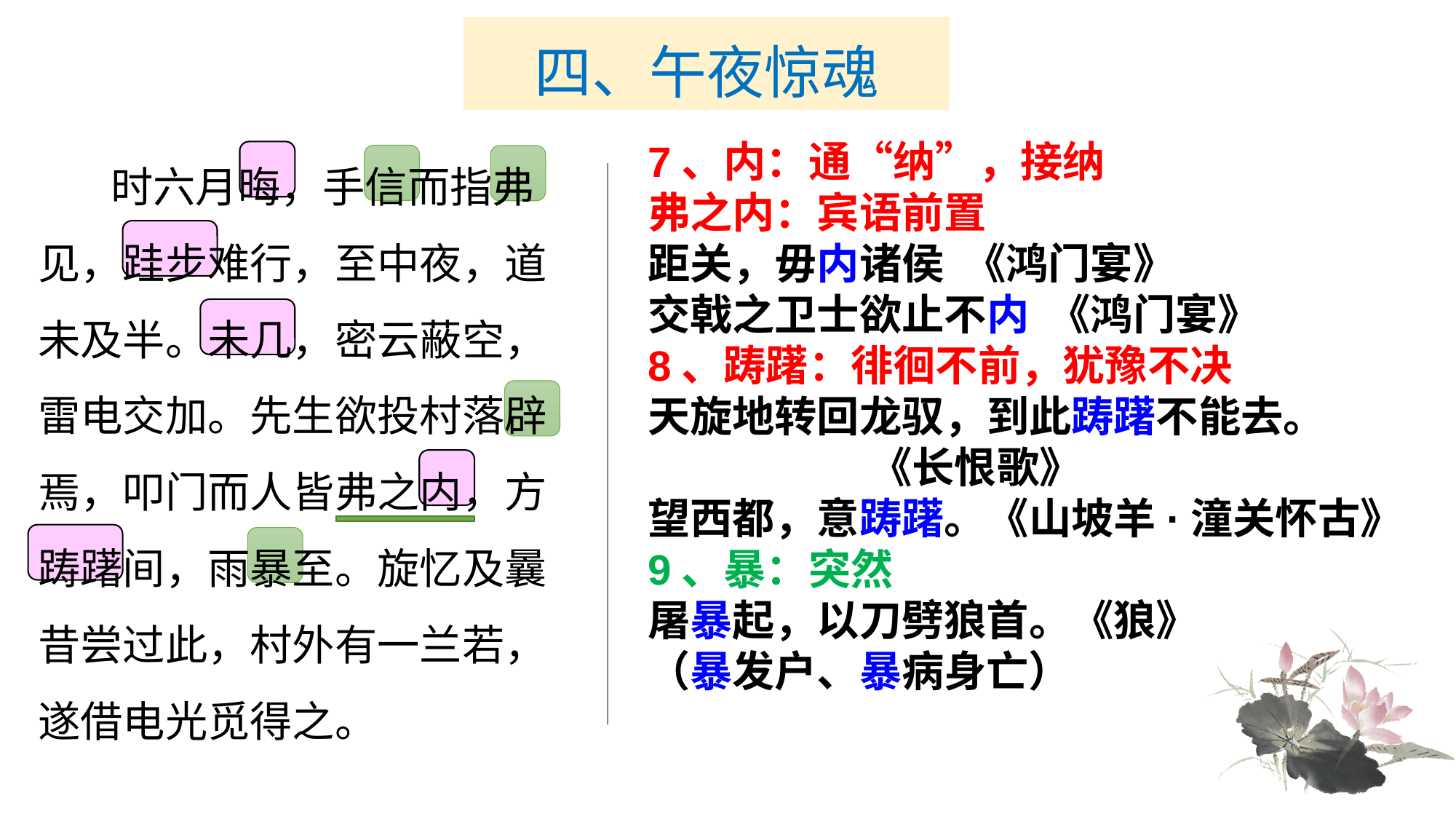

# 四、午夜惊魂
　　时六月晦，手信而指弗见，跬步难行，至中夜，道未及半。未几，密云蔽空，雷电交加。先生欲投村落辟焉，叩门而人皆弗之内，方踌躇间，雨暴至。旋忆及曩昔尝过此，村外有一兰若，遂借电光觅得之。
7、内：通“纳”，接纳
弗之内：宾语前置
距关，毋内诸侯  《鸿门宴》
交戟之卫士欲止不内  《鸿门宴》
8、踌躇：徘徊不前，犹豫不决
天旋地转回龙驭，到此踌躇不能去。
                      《长恨歌》
望西都，意踌躇。《山坡羊·潼关怀古》
9、暴：突然
屠暴起，以刀劈狼首。《狼》
（暴发户、暴病身亡）